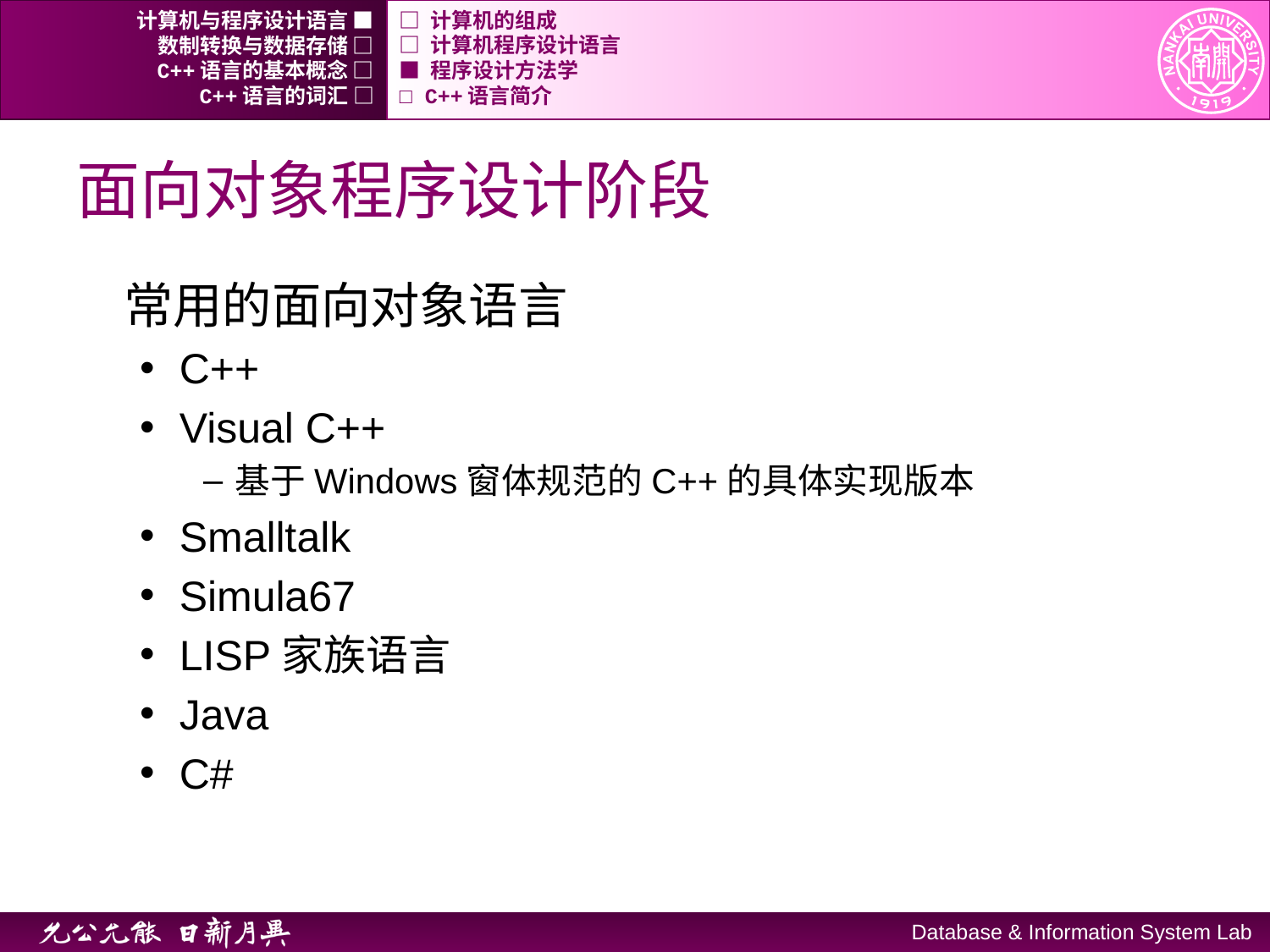

计算机与程序设计语言 ■
□ 计算机的组成
数制转换与数据存储 □
□ 计算机程序设计语言
C++语言的基本概念 □
■ 程序设计方法学
C++语言的词汇 □
□ C++语言简介
# 面向对象程序设计阶段
常用的面向对象语言
C++
Visual C++
基于Windows窗体规范的C++的具体实现版本
Smalltalk
Simula67
LISP家族语言
Java
C#